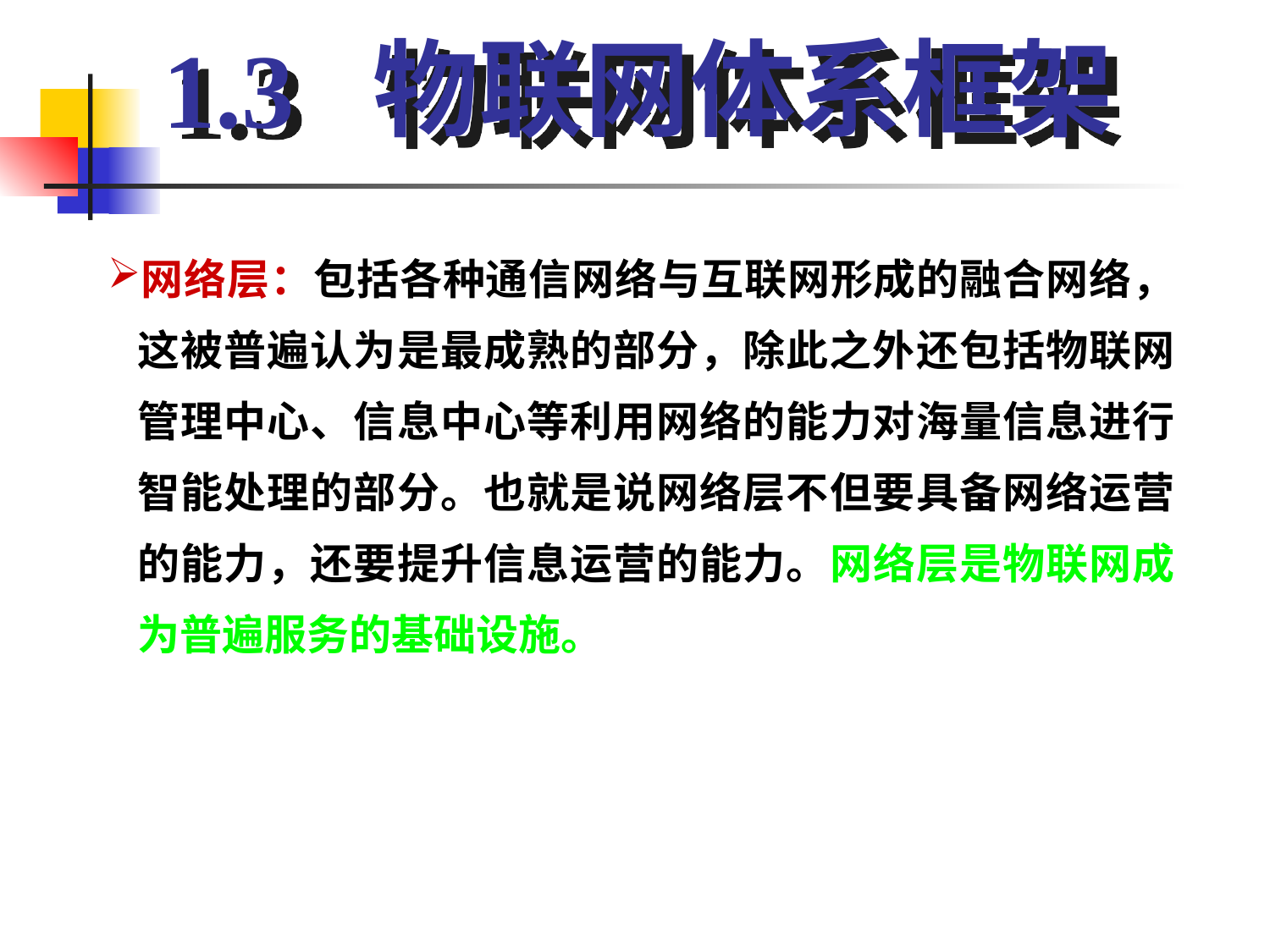

1.3  物联网体系框架
网络层：包括各种通信网络与互联网形成的融合网络，这被普遍认为是最成熟的部分，除此之外还包括物联网管理中心、信息中心等利用网络的能力对海量信息进行智能处理的部分。也就是说网络层不但要具备网络运营的能力，还要提升信息运营的能力。网络层是物联网成为普遍服务的基础设施。